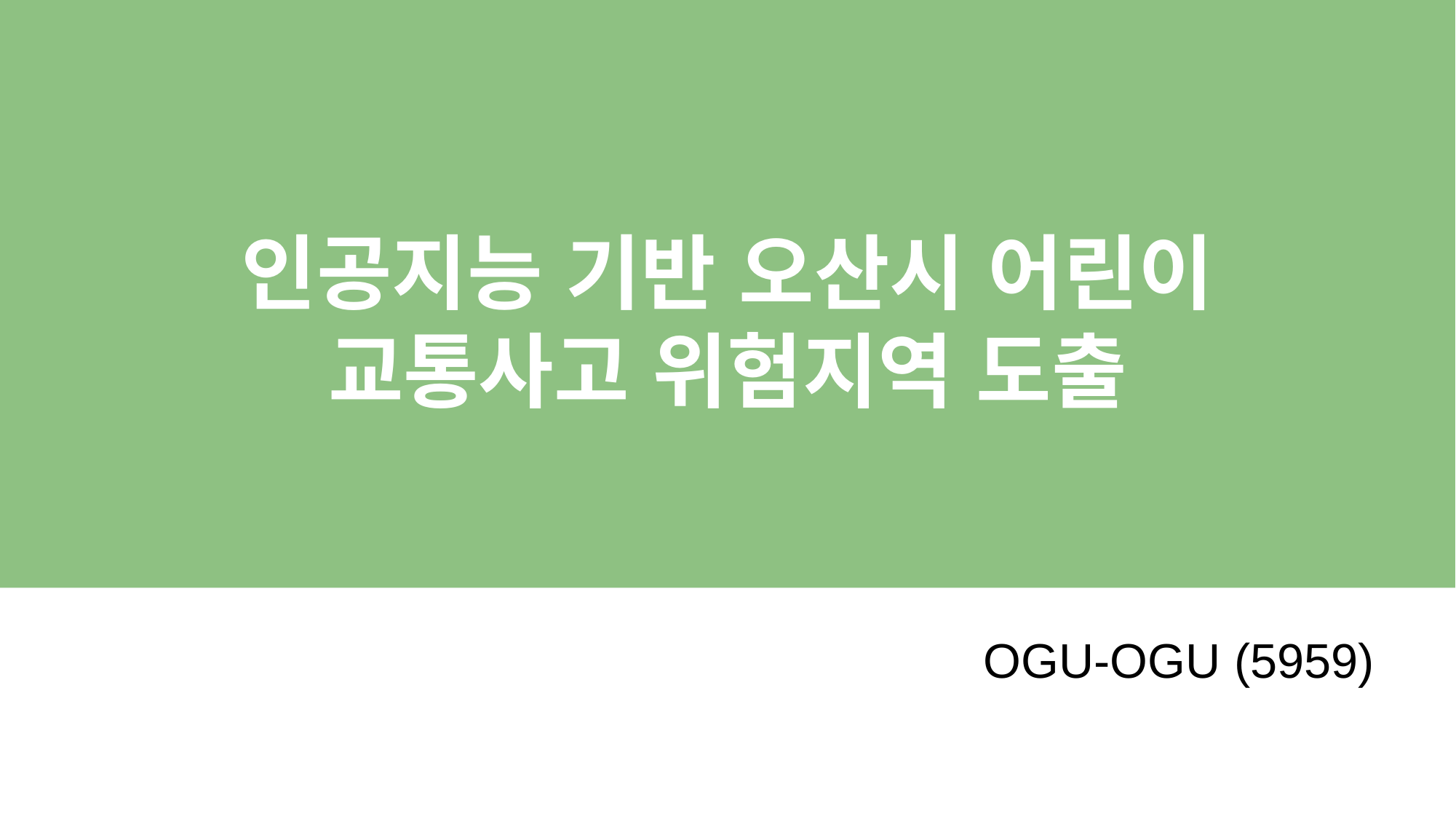

인공지능 기반 오산시 어린이
교통사고 위험지역 도출
OGU-OGU (5959)